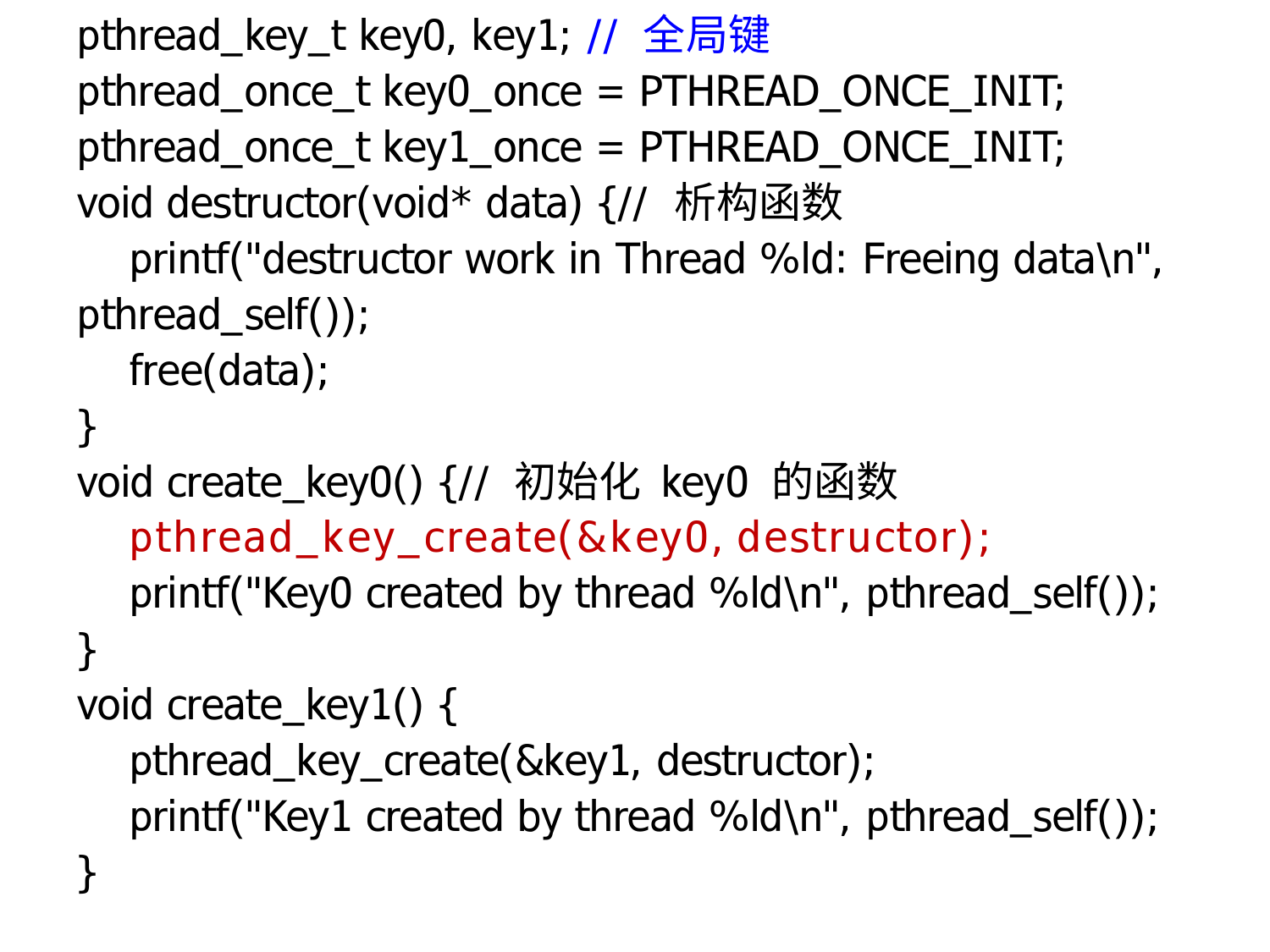

pthread_key_t key0, key1; // 全局键
pthread_once_t key0_once = PTHREAD_ONCE_INIT;
pthread_once_t key1_once = PTHREAD_ONCE_INIT;
void destructor(void* data) {// 析构函数
    printf("destructor work in Thread %ld: Freeing data\n", pthread_self());
    free(data);
}
void create_key0() {// 初始化 key0 的函数
    pthread_key_create(&key0, destructor);
    printf("Key0 created by thread %ld\n", pthread_self());
}
void create_key1() {
    pthread_key_create(&key1, destructor);
    printf("Key1 created by thread %ld\n", pthread_self());
}